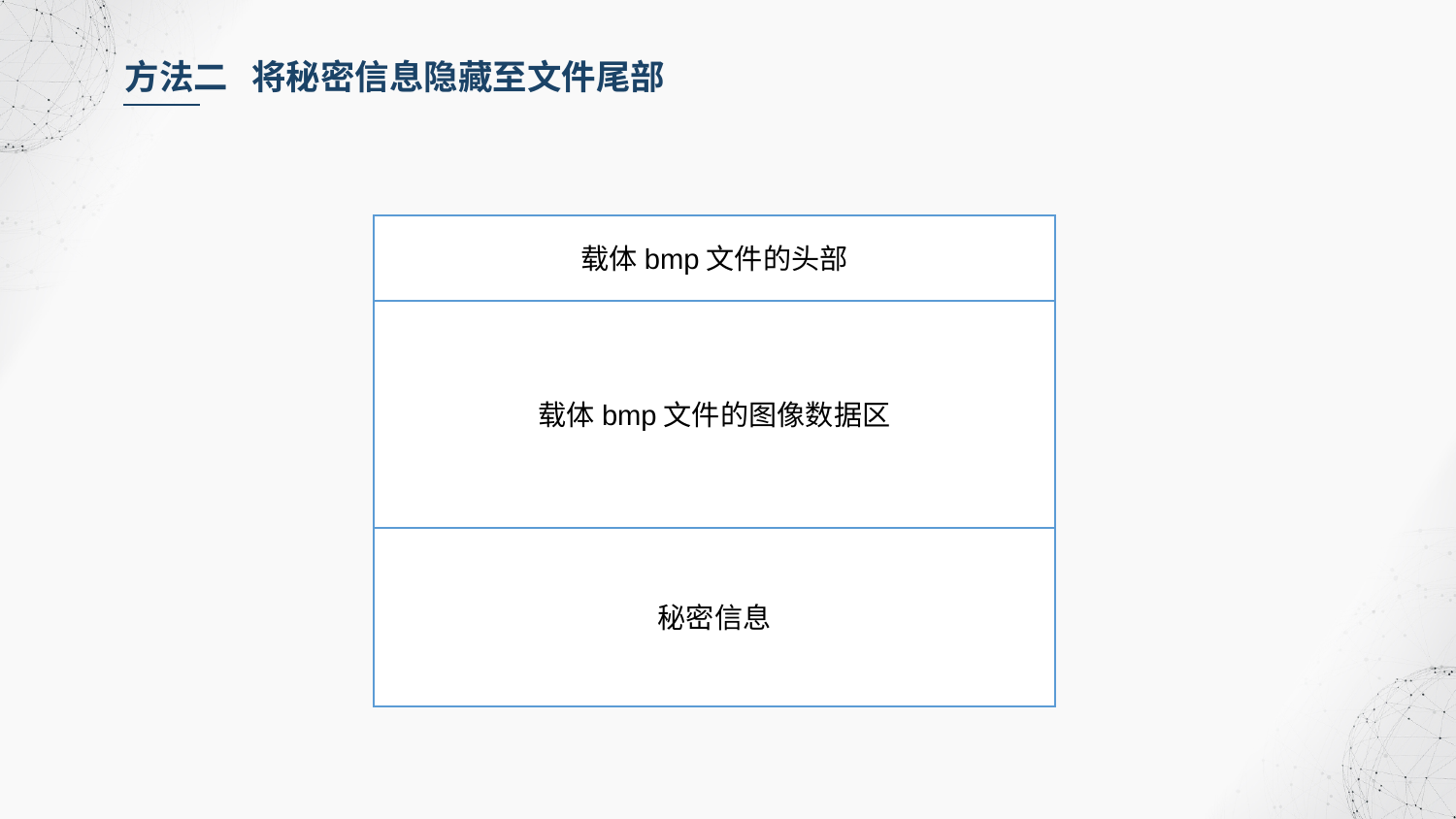

方法二   将秘密信息隐藏至文件尾部
载体bmp文件的头部
载体bmp文件的图像数据区
秘密信息